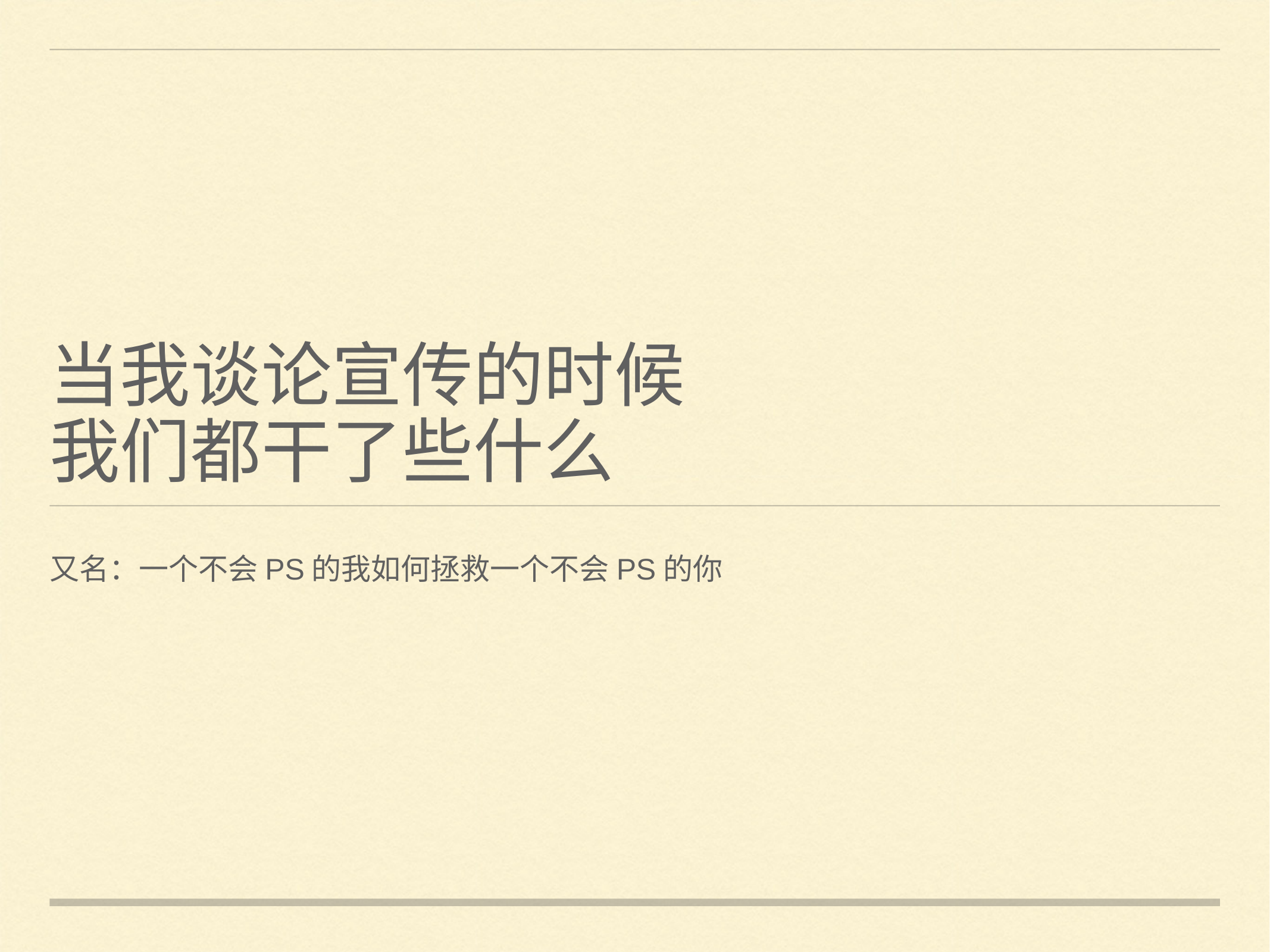

# 当我谈论宣传的时候
我们都干了些什么
又名：一个不会PS的我如何拯救一个不会PS的你